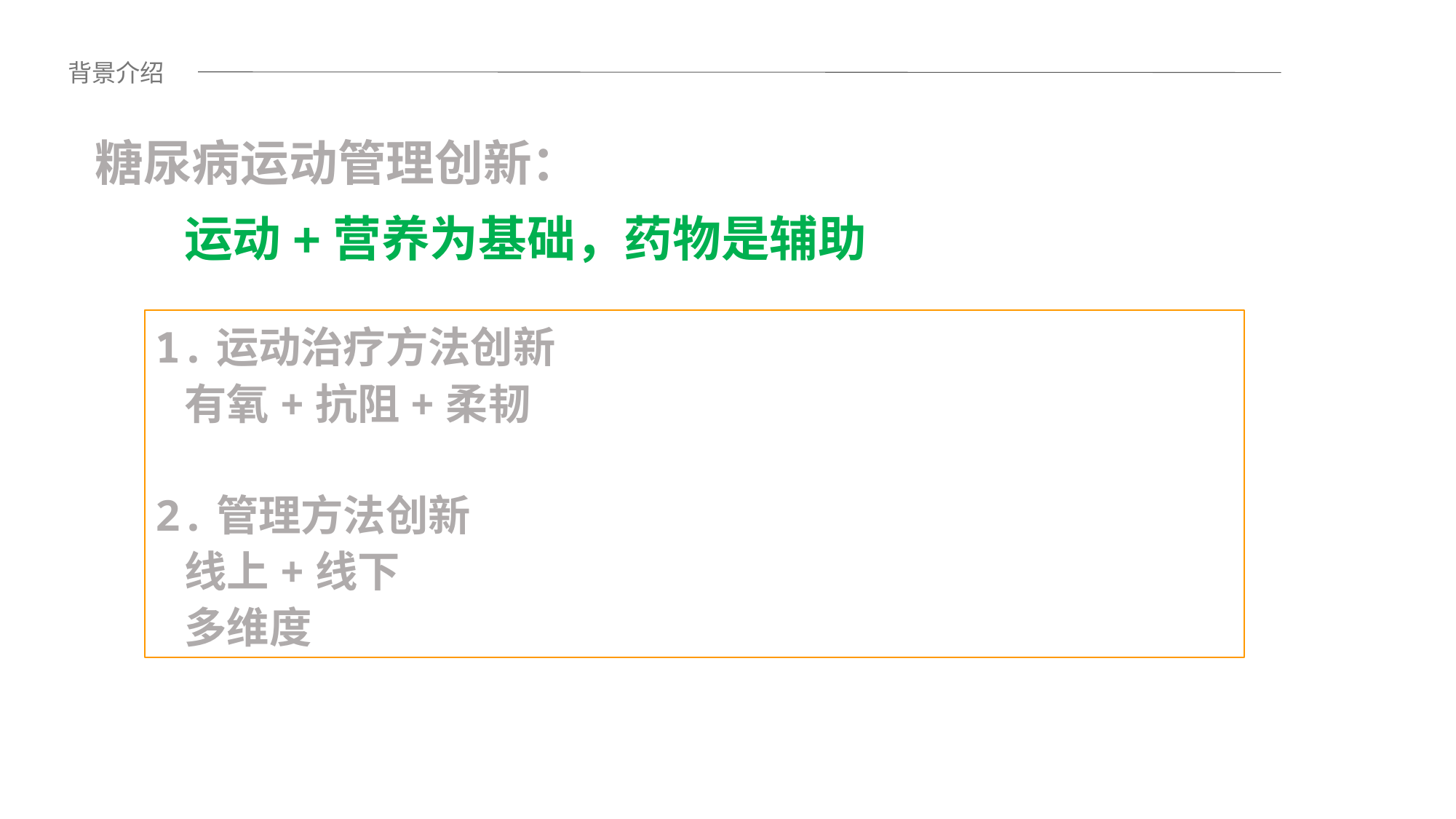

背景介绍
糖尿病运动管理创新：
       运动+营养为基础，药物是辅助
1.运动治疗方法创新
  有氧+抗阻+柔韧

2.管理方法创新
  线上+线下
  多维度